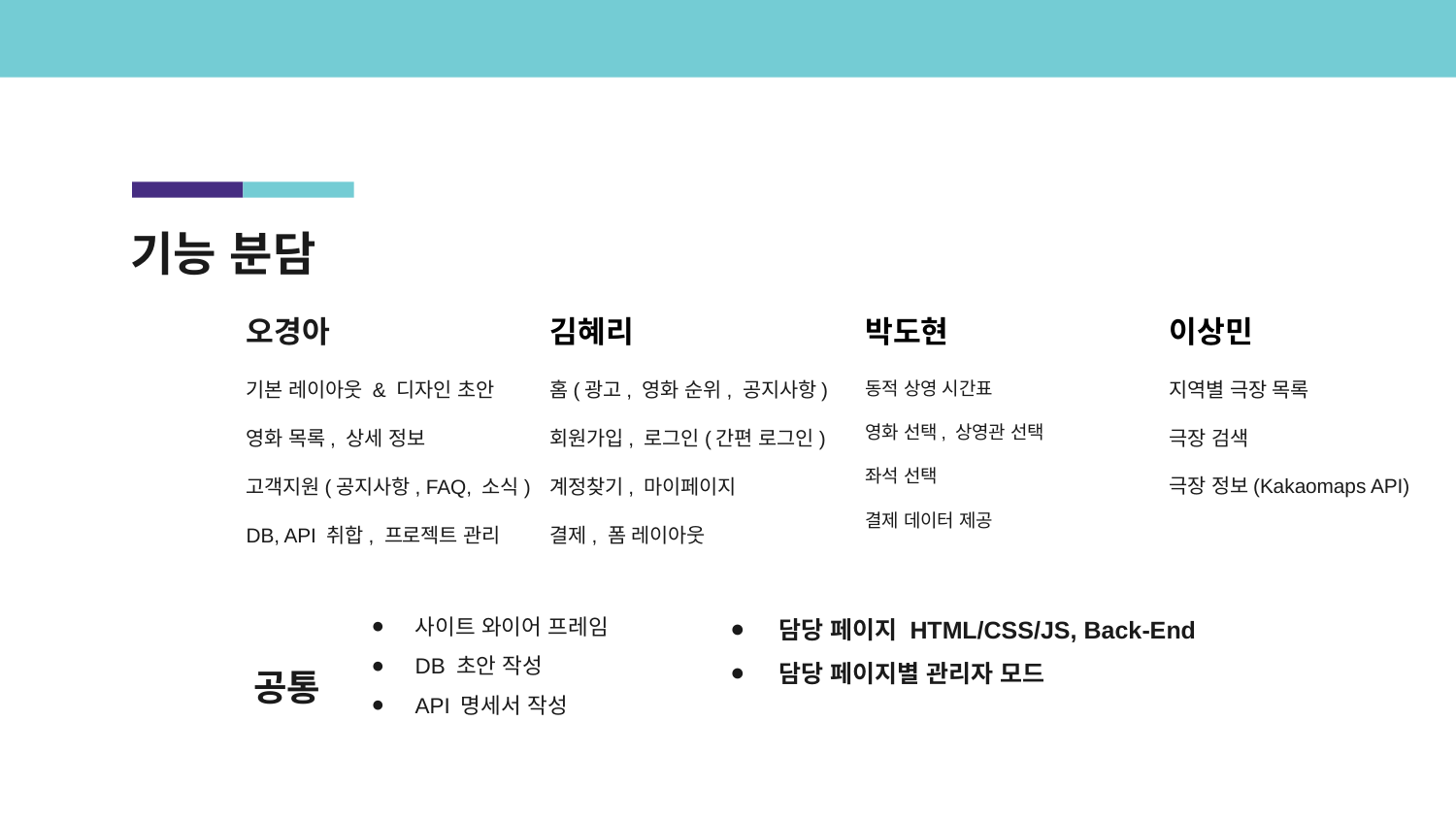

기능 분담
오경아
김혜리
박도현
이상민
홈(광고, 영화 순위, 공지사항)
회원가입, 로그인(간편 로그인)
계정찾기, 마이페이지
결제, 폼 레이아웃
동적 상영 시간표
영화 선택, 상영관 선택
좌석 선택
결제 데이터 제공
지역별 극장 목록
극장 검색
극장 정보(Kakaomaps API)

기본 레이아웃 & 디자인 초안
영화 목록, 상세 정보
고객지원(공지사항, FAQ, 소식)
DB, API 취합, 프로젝트 관리
사이트 와이어 프레임
DB 초안 작성
API 명세서 작성
담당 페이지 HTML/CSS/JS, Back-End
담당 페이지별 관리자 모드
공통